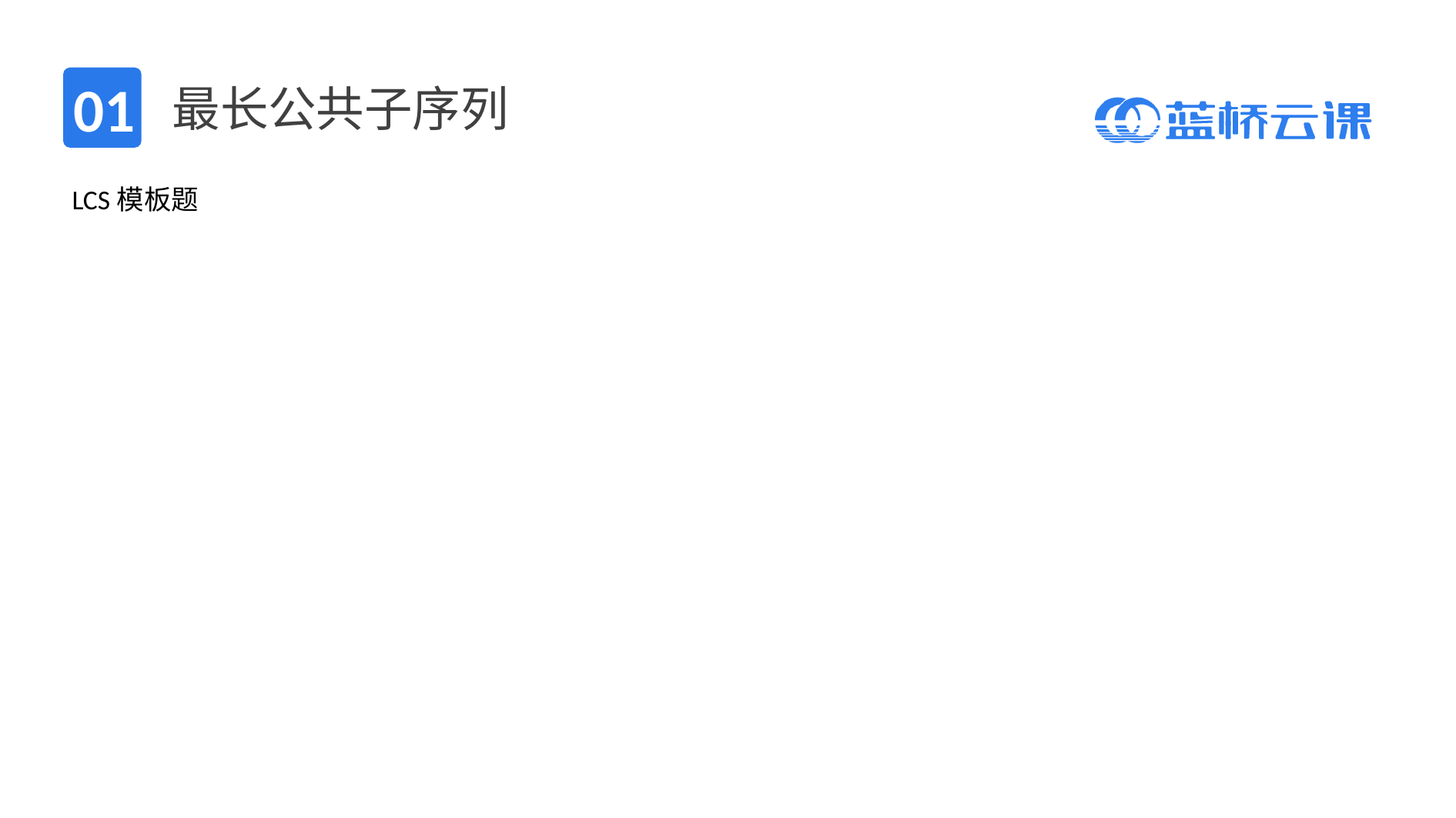

# 最长公共子序列
01

LCS模板题
|  |
| --- |